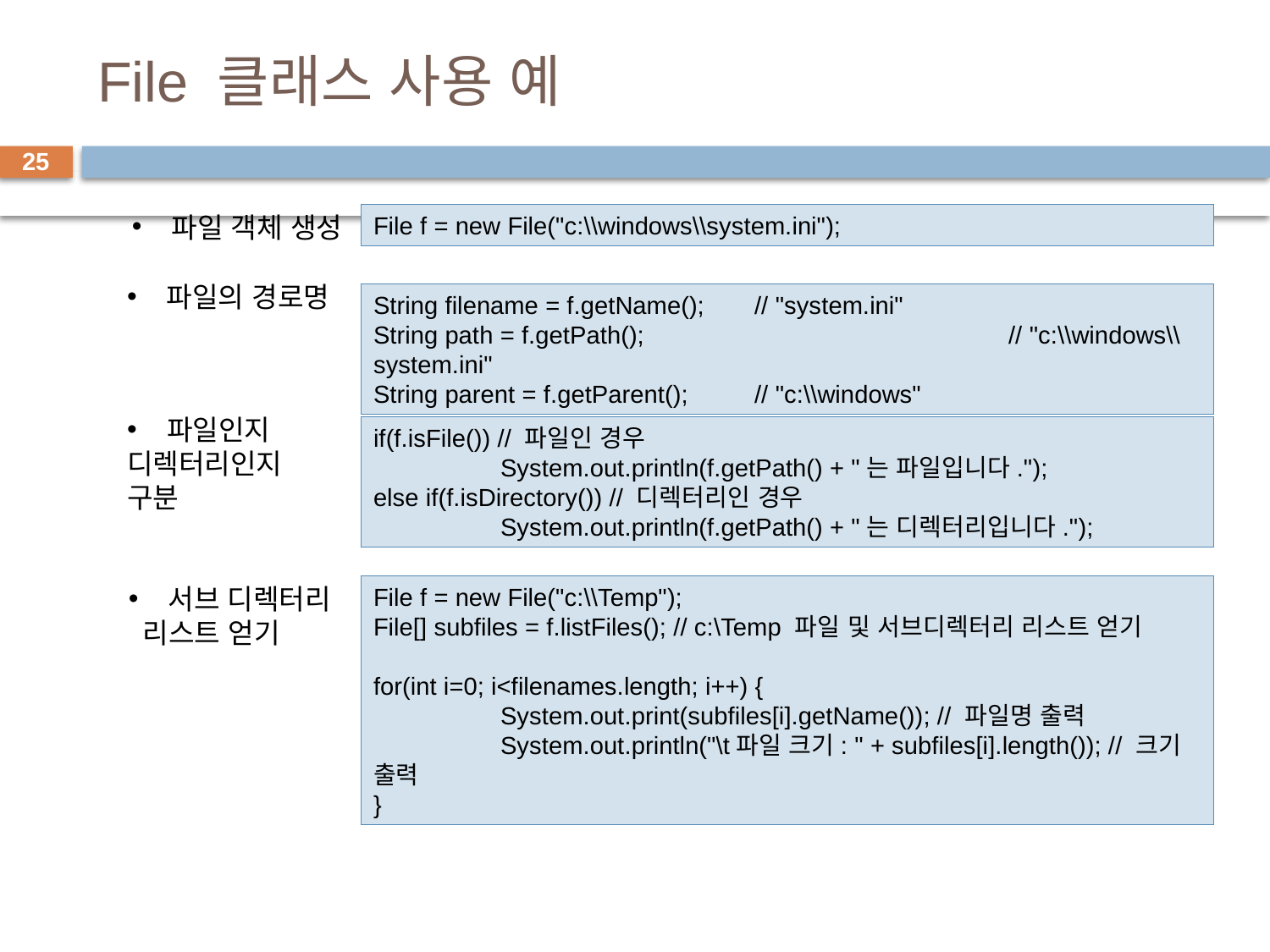

# File 클래스 사용 예
25
파일 객체 생성
File f = new File("c:\\windows\\system.ini");
파일의 경로명
String filename = f.getName(); 	// "system.ini"
String path = f.getPath(); 			// "c:\\windows\\system.ini"
String parent = f.getParent(); 	// "c:\\windows"
파일인지
디렉터리인지
구분
if(f.isFile()) // 파일인 경우
	System.out.println(f.getPath() + "는 파일입니다.");
else if(f.isDirectory()) // 디렉터리인 경우
	System.out.println(f.getPath() + "는 디렉터리입니다.");
서브 디렉터리
 리스트 얻기
File f = new File("c:\\Temp");
File[] subfiles = f.listFiles(); // c:\Temp 파일 및 서브디렉터리 리스트 얻기

for(int i=0; i<filenames.length; i++) {
	System.out.print(subfiles[i].getName()); // 파일명 출력
	System.out.println("\t파일 크기: " + subfiles[i].length()); // 크기 출력
}